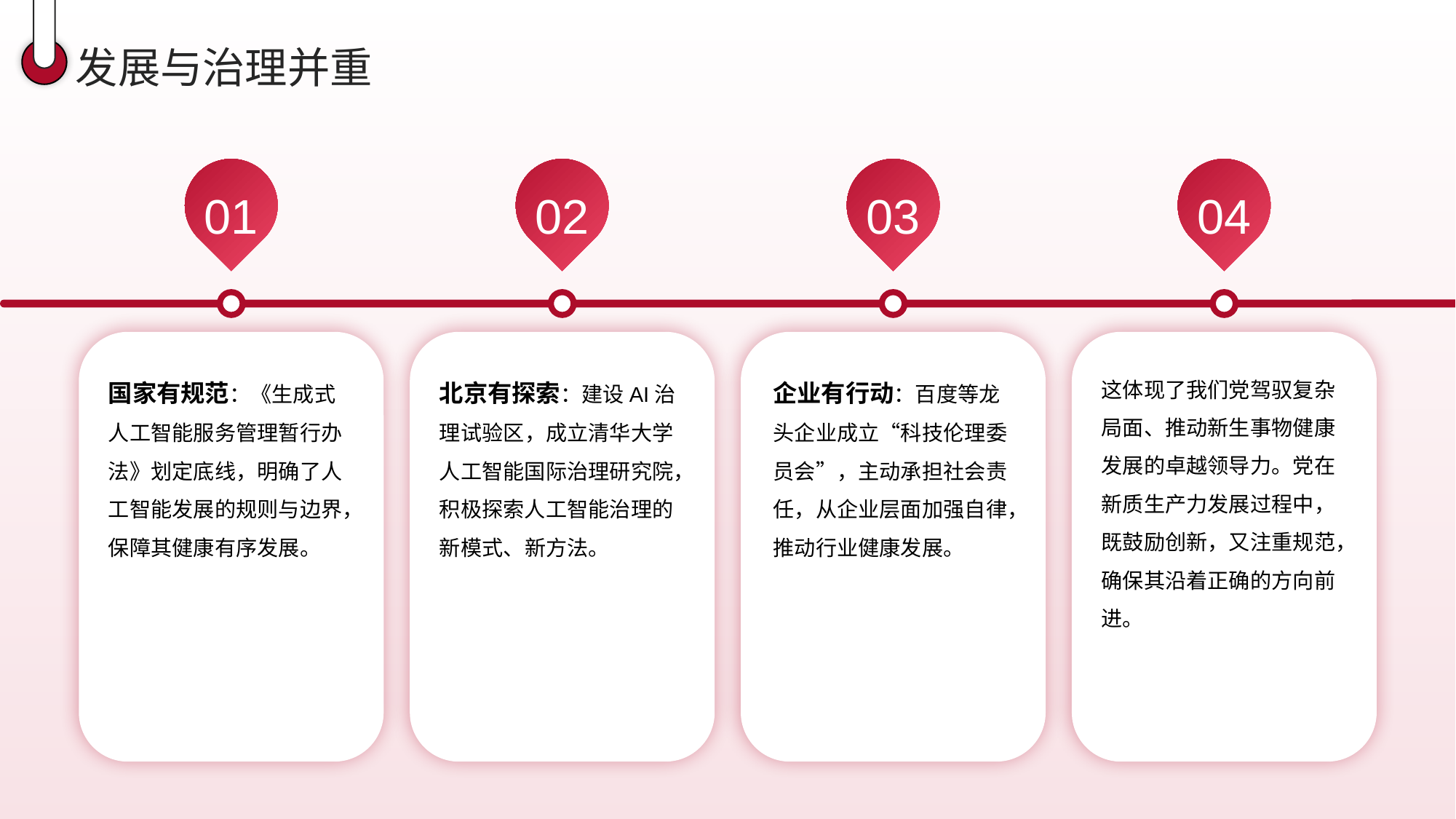

发展与治理并重

01
02
03
04

国家有规范：《生成式人工智能服务管理暂行办法》划定底线，明确了人工智能发展的规则与边界，保障其健康有序发展。
北京有探索：建设AI治理试验区，成立清华大学人工智能国际治理研究院，积极探索人工智能治理的新模式、新方法。
企业有行动：百度等龙头企业成立“科技伦理委员会”，主动承担社会责任，从企业层面加强自律，推动行业健康发展。
这体现了我们党驾驭复杂局面、推动新生事物健康发展的卓越领导力。党在新质生产力发展过程中，既鼓励创新，又注重规范，确保其沿着正确的方向前进。